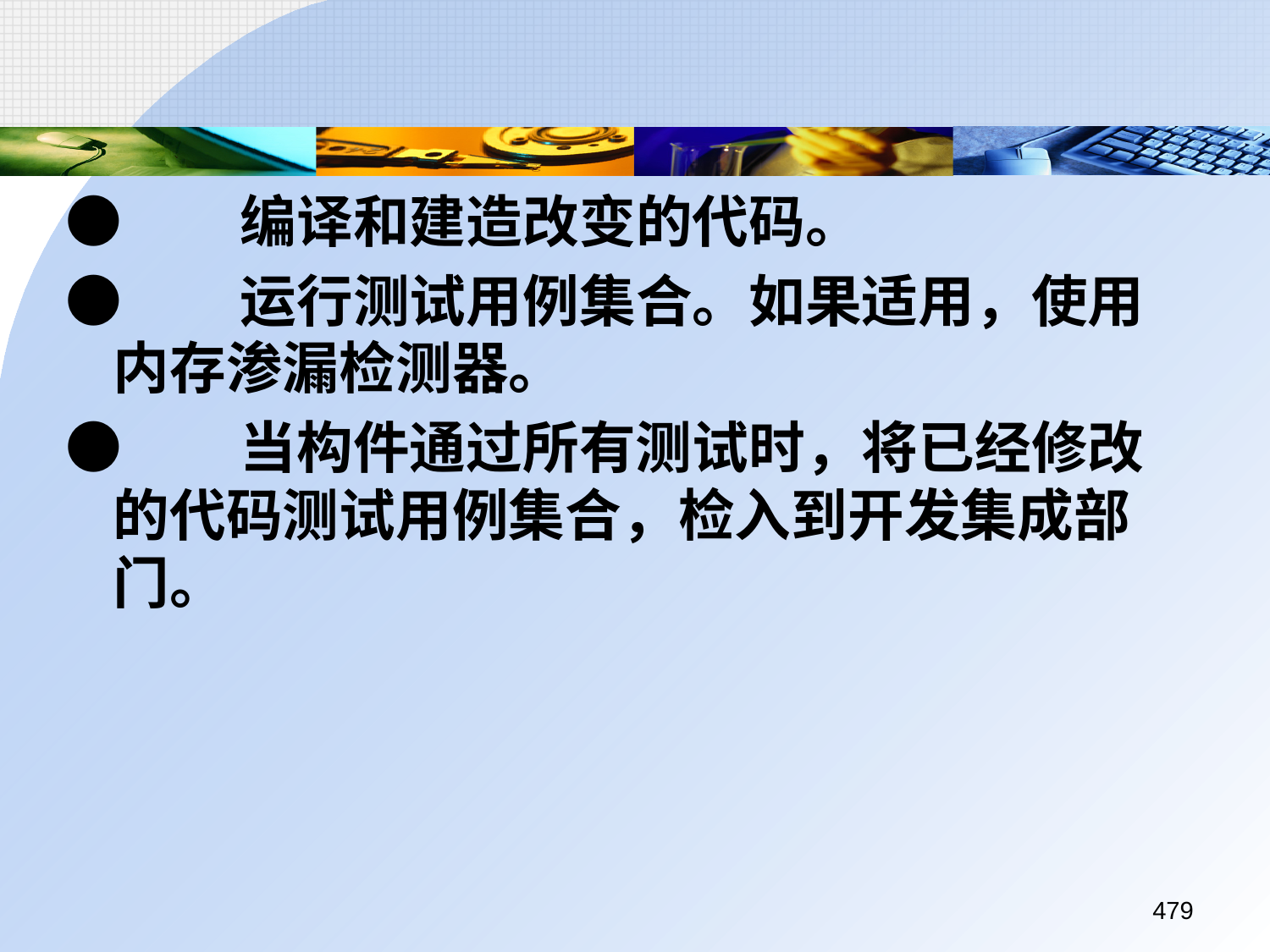

●	编译和建造改变的代码。
●	运行测试用例集合。如果适用，使用内存渗漏检测器。
●	当构件通过所有测试时，将已经修改的代码测试用例集合，检入到开发集成部门。

479